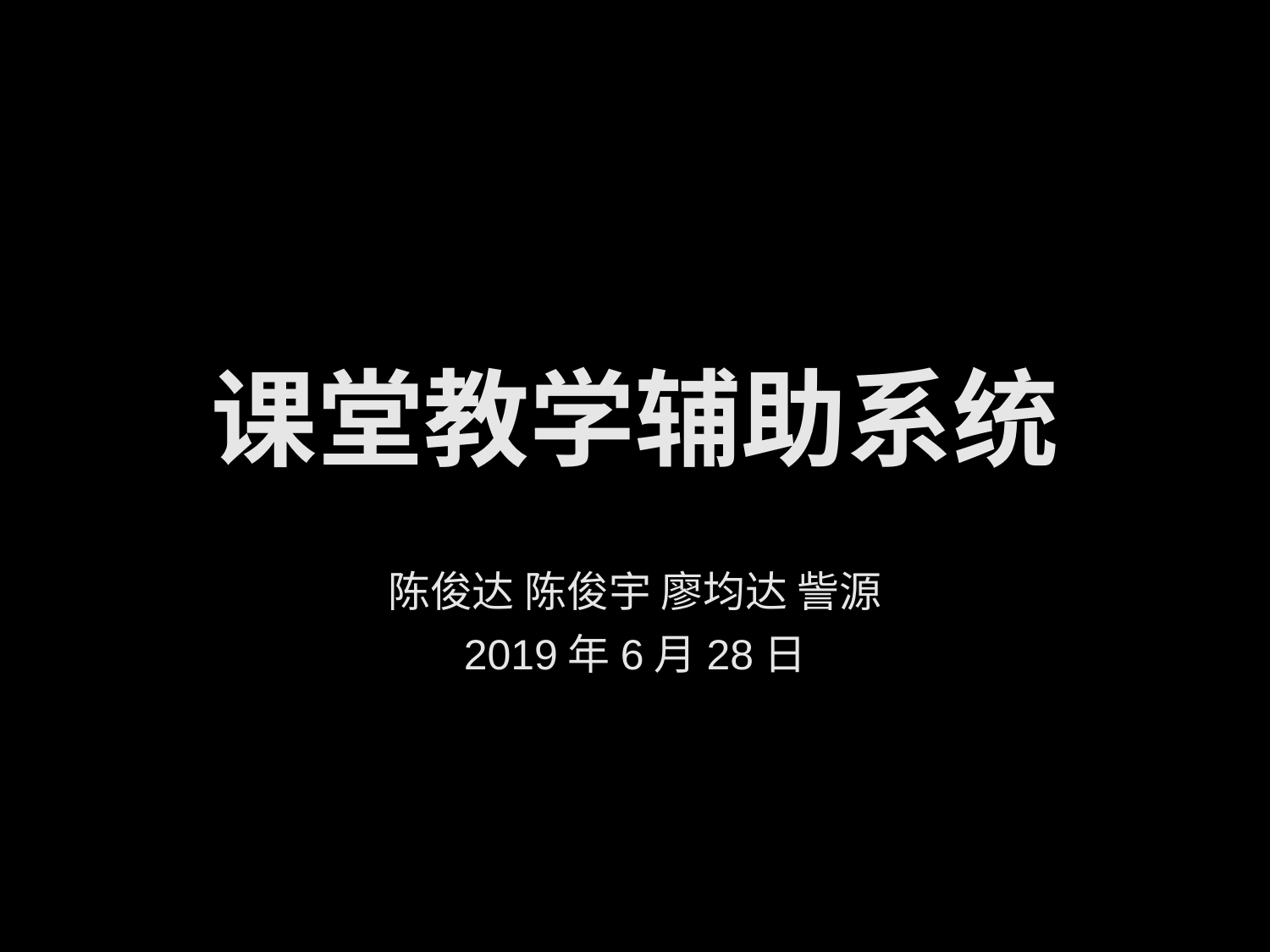

# 课堂教学辅助系统
陈俊达 陈俊宇 廖均达 訾源
2019年6月28日